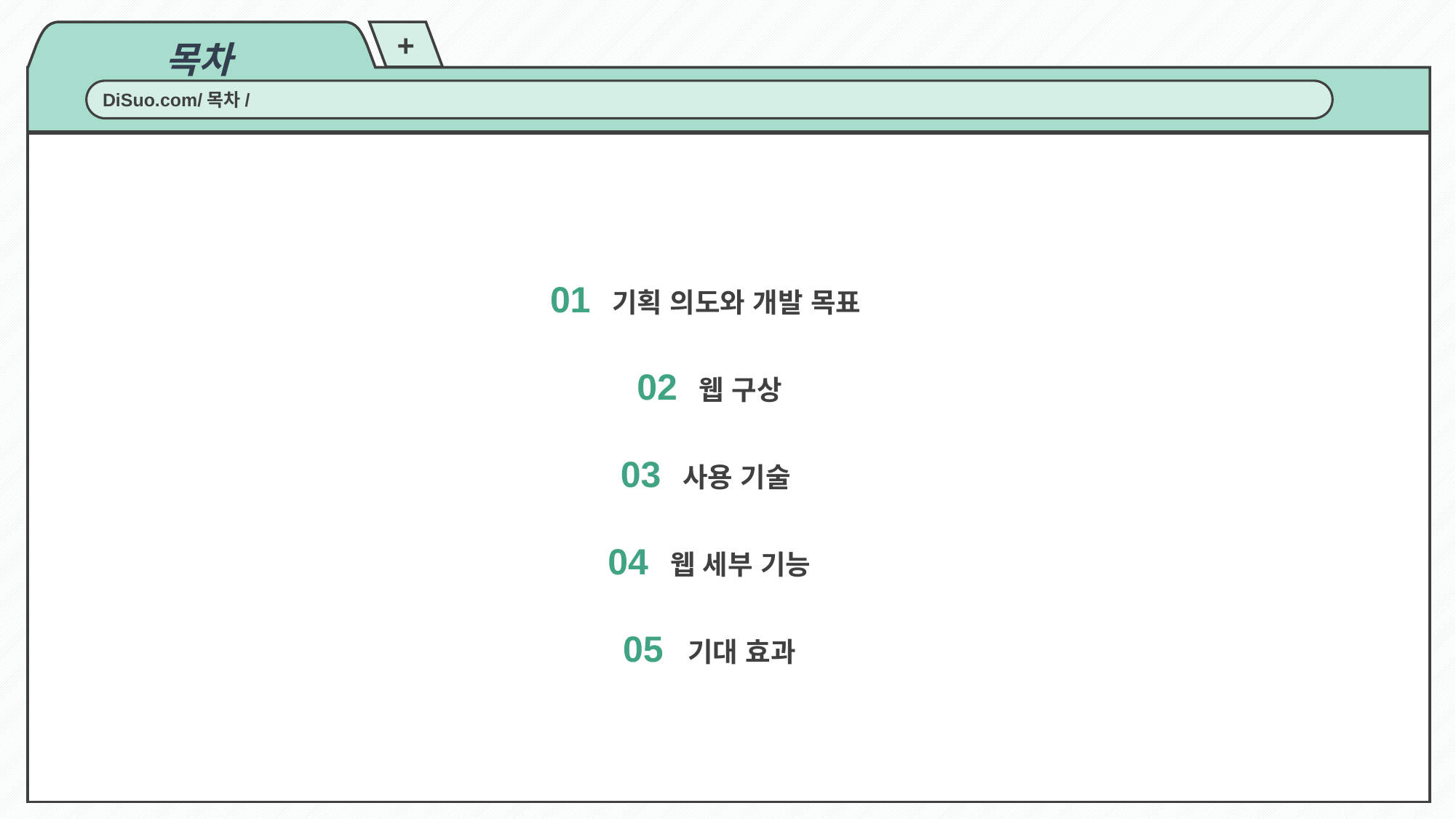

목차
+

DiSuo.com/목차/

01  기획 의도와 개발 목표
02  웹 구상
03  사용 기술
04  웹 세부 기능
05  기대 효과